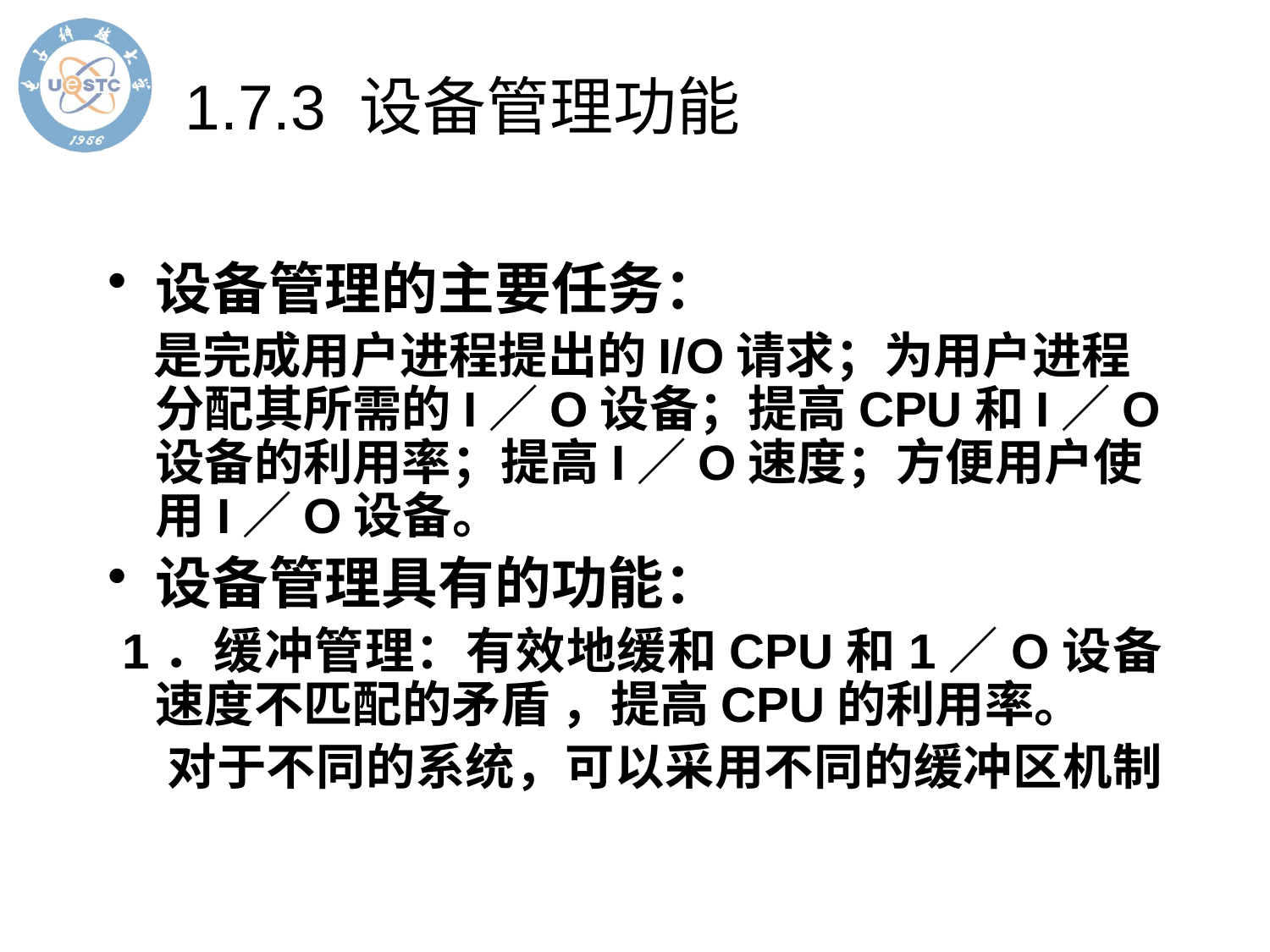

# 1.7.3 设备管理功能
设备管理的主要任务：
   是完成用户进程提出的I/O请求；为用户进程分配其所需的I／O设备；提高CPU和I／O设备的利用率；提高I／O速度；方便用户使用I／O设备。
设备管理具有的功能：
 1．缓冲管理：有效地缓和CPU和1／O设备速度不匹配的矛盾 ，提高CPU的利用率。
    对于不同的系统，可以采用不同的缓冲区机制